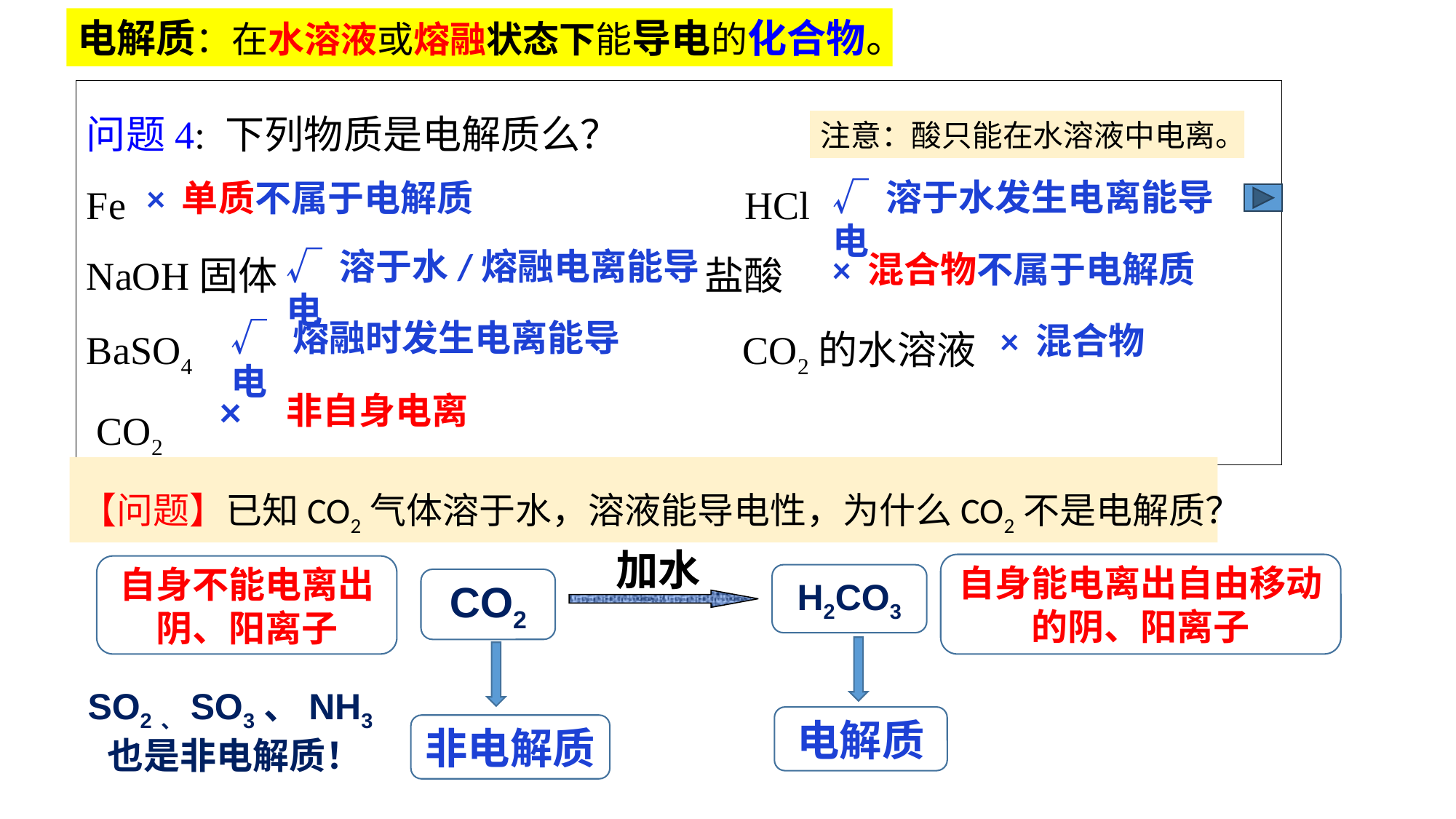

电解质：在水溶液或熔融状态下能导电的化合物。
问题4: 下列物质是电解质么？
Fe                                                               HCl
NaOH固体                                                盐酸
BaSO4                                                        CO2的水溶液
 CO2
注意：酸只能在水溶液中电离。
√ 溶于水发生电离能导电
× 单质不属于电解质

√ 溶于水/熔融电离能导电
× 混合物不属于电解质
√  熔融时发生电离能导电
× 混合物
×
非自身电离
【问题】已知CO2气体溶于水，溶液能导电性，为什么CO2不是电解质？
加水

自身能电离出自由移动的阴、阳离子
自身不能电离出阴、阳离子
H2CO3
CO2

SO2、SO3、NH3也是非电解质！
电解质
非电解质